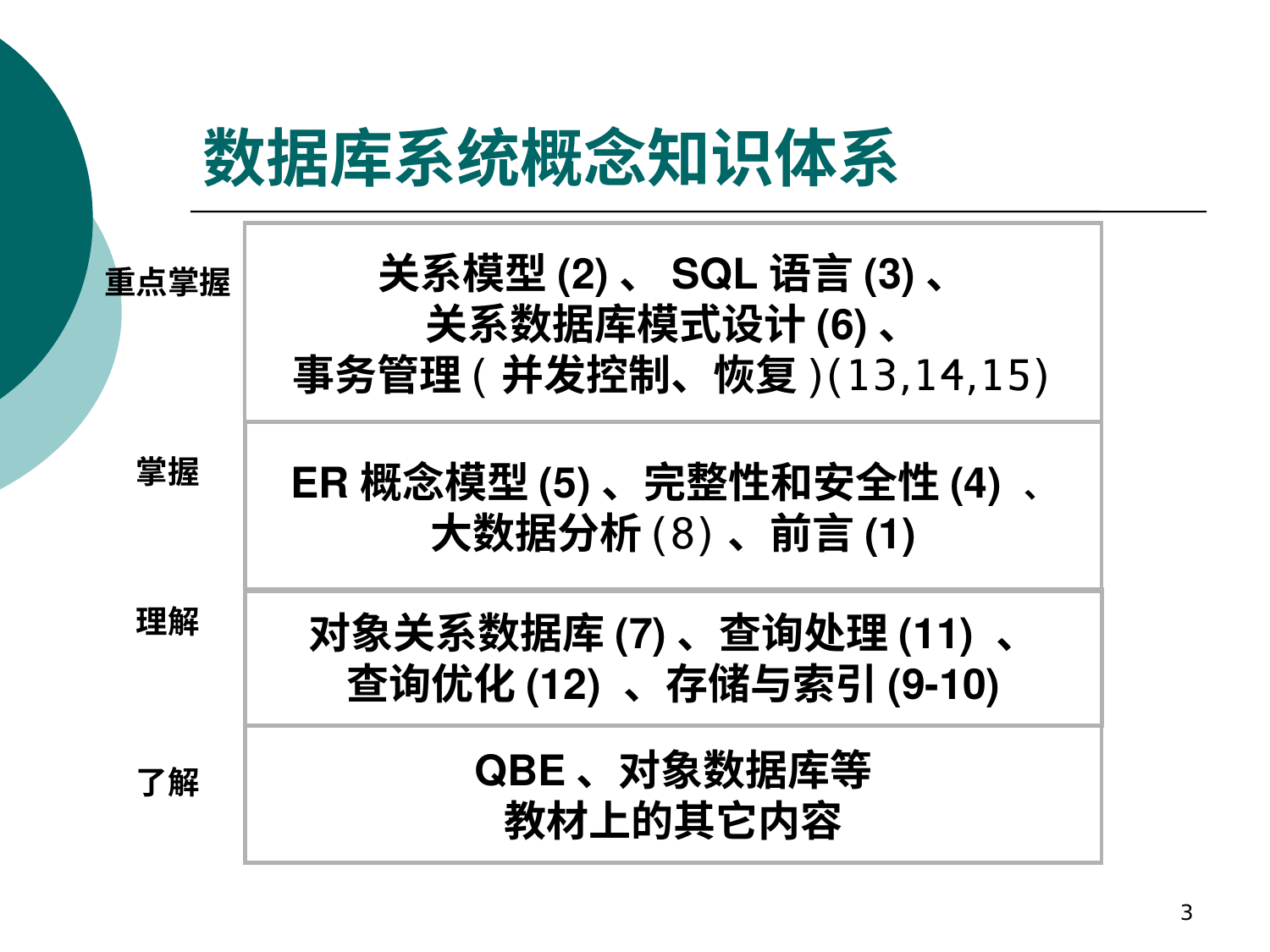

# 数据库系统概念知识体系
关系模型(2)、SQL语言(3)、
关系数据库模式设计(6)、
事务管理(并发控制、恢复)(13,14,15)
重点掌握
ER概念模型(5)、完整性和安全性(4) 、
大数据分析(8)、前言(1)
掌握
对象关系数据库(7)、查询处理(11) 、
查询优化(12) 、存储与索引(9-10)
理解
QBE、对象数据库等
教材上的其它内容
了解
3